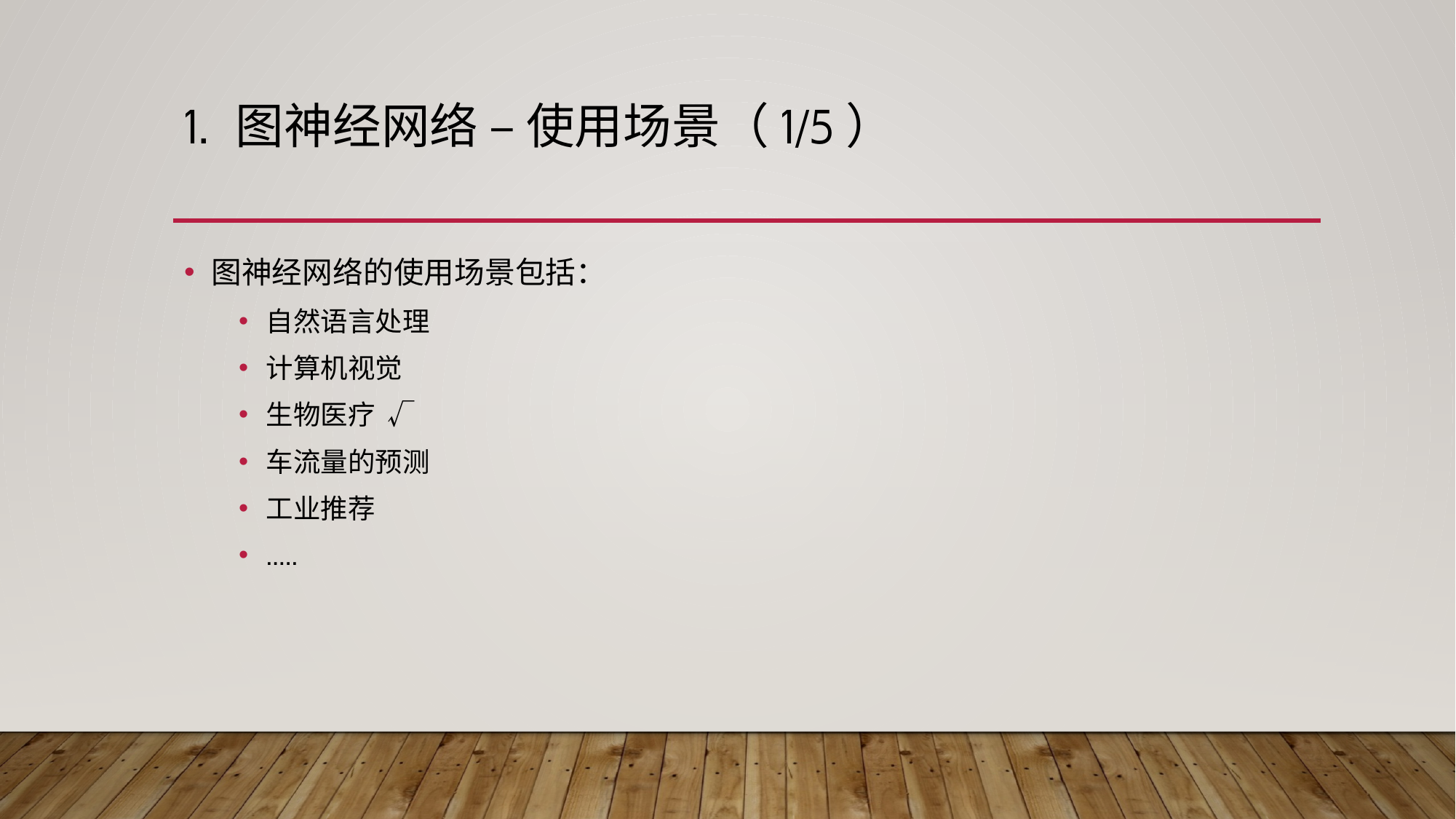

# 1. 图神经网络 – 使用场景（1/5）
图神经网络的使用场景包括：
自然语言处理
计算机视觉
生物医疗  √
车流量的预测
工业推荐
…..